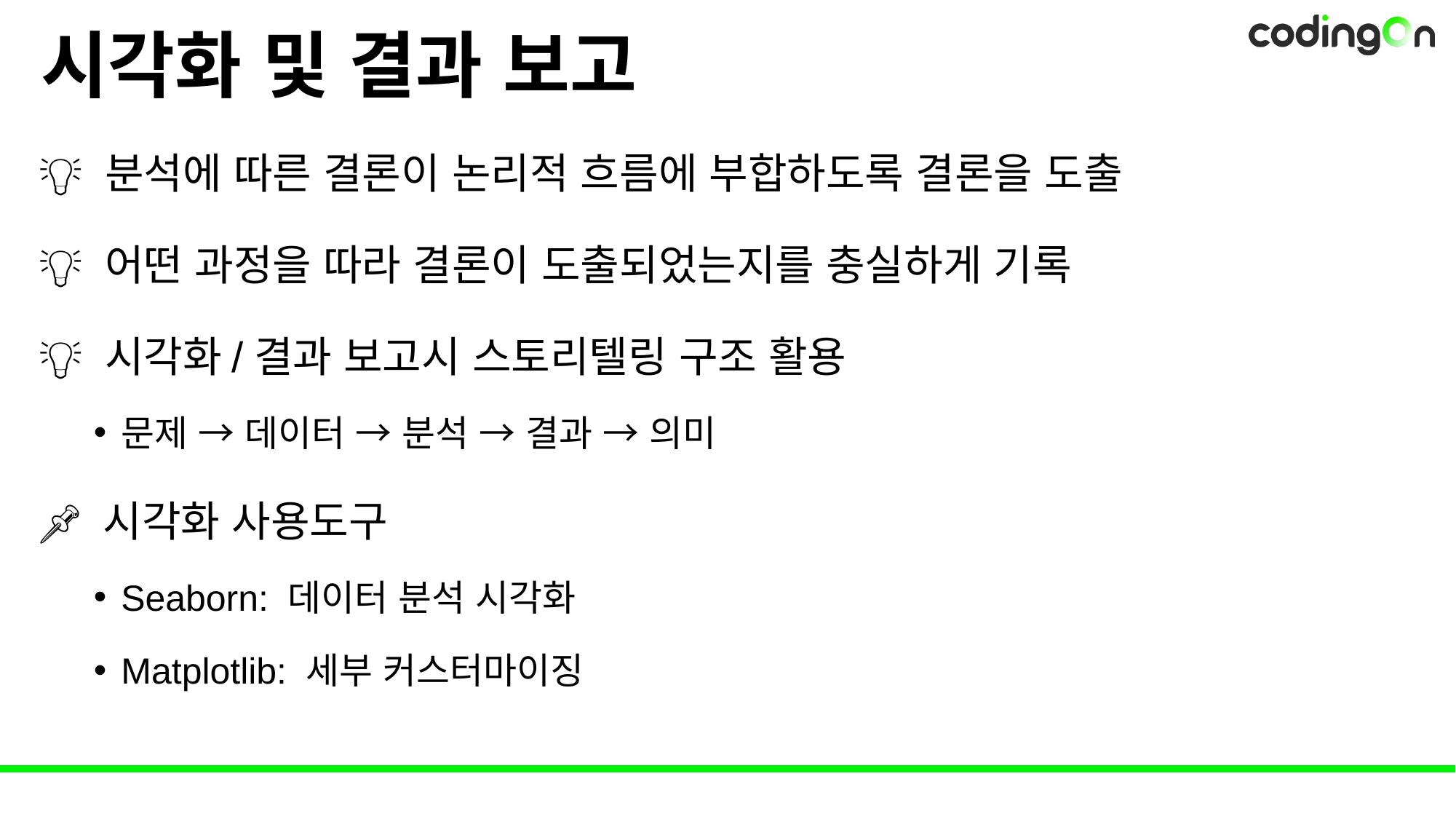

# 시각화 및 결과 보고
💡 분석에 따른 결론이 논리적 흐름에 부합하도록 결론을 도출
💡 어떤 과정을 따라 결론이 도출되었는지를 충실하게 기록
💡 시각화/결과 보고시 스토리텔링 구조 활용
문제 → 데이터 → 분석 → 결과 → 의미
📌 시각화 사용도구
Seaborn: 데이터 분석 시각화
Matplotlib: 세부 커스터마이징